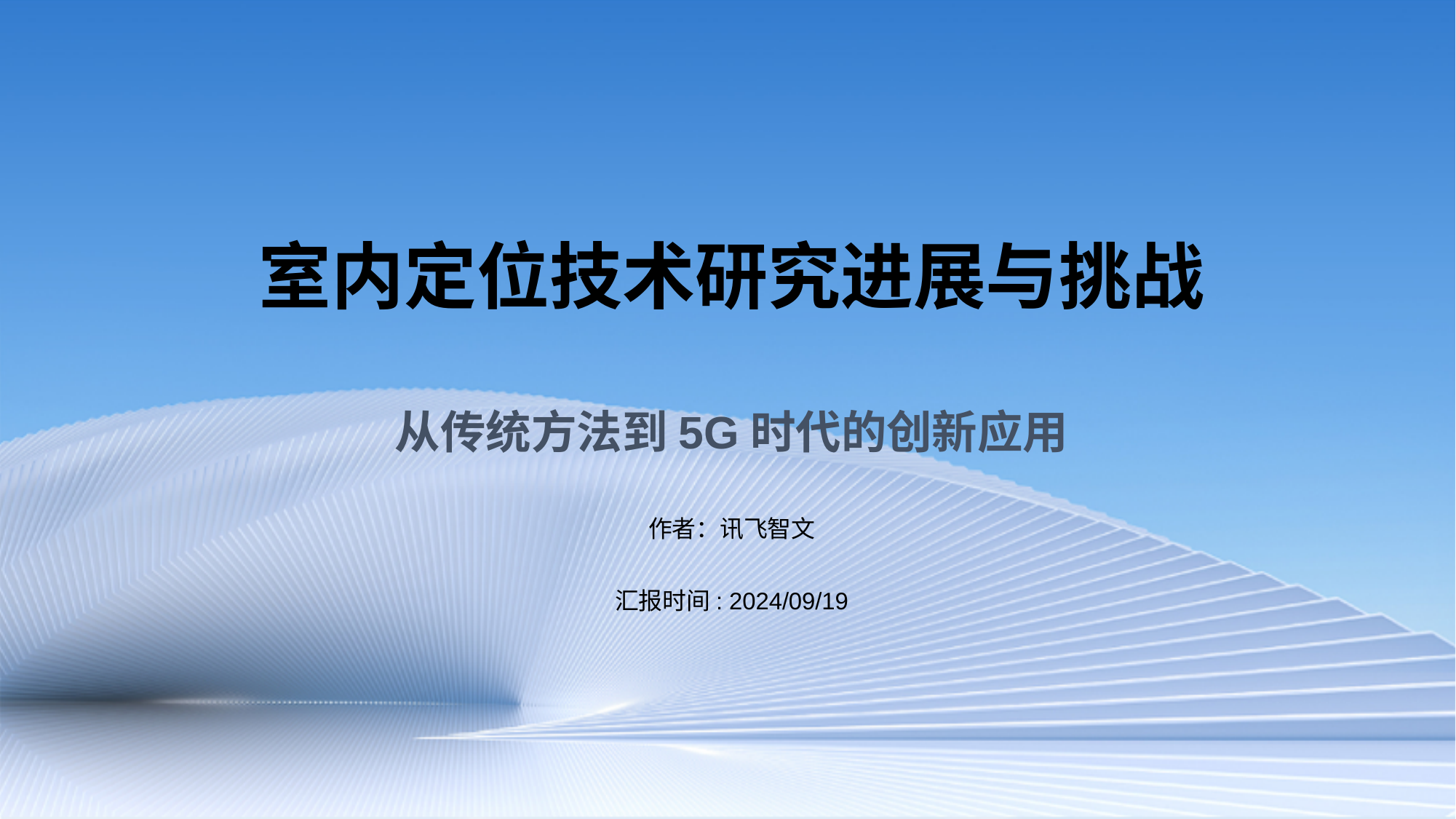

室内定位技术研究进展与挑战
从传统方法到5G时代的创新应用

作者：讯飞智文

汇报时间: 2024/09/19